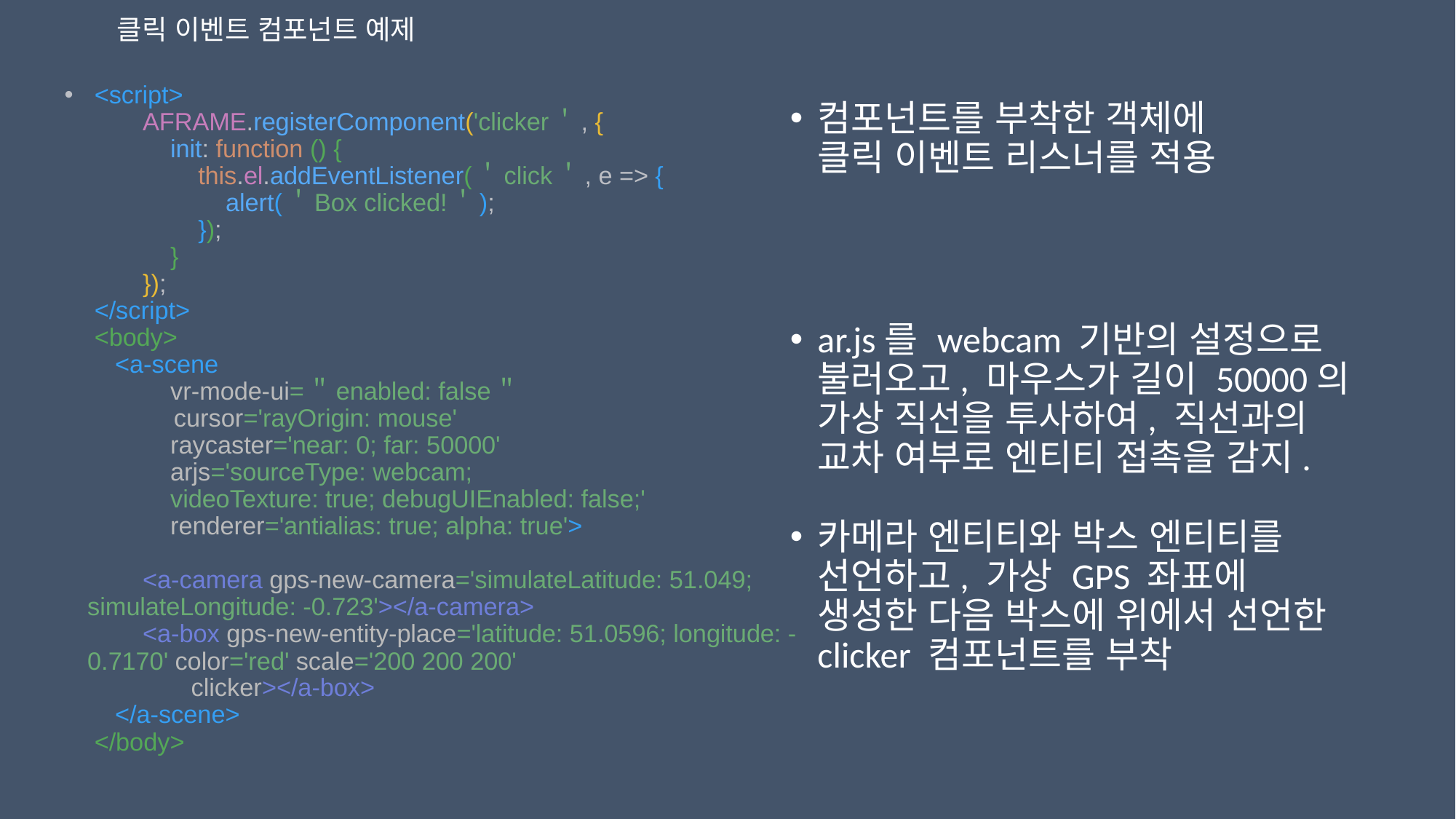

클릭 이벤트 컴포넌트 예제
 <script>
        AFRAME.registerComponent('clicker＇, {
            init: function () {
                this.el.addEventListener(＇click＇, e => {
                    alert(＇Box clicked!＇);
                });
            }
        });
 </script>
 <body>
    <a-scene
            vr-mode-ui=＂enabled: false＂
            cursor='rayOrigin: mouse'
            raycaster='near: 0; far: 50000'
            arjs='sourceType: webcam;
            videoTexture: true; debugUIEnabled: false;'
            renderer='antialias: true; alpha: true'>
        <a-camera gps-new-camera='simulateLatitude: 51.049; simulateLongitude: -0.723'></a-camera>
        <a-box gps-new-entity-place='latitude: 51.0596; longitude: -0.7170' color='red' scale='200 200 200'
               clicker></a-box>
    </a-scene>
 </body>
컴포넌트를 부착한 객체에 클릭 이벤트 리스너를 적용
ar.js를 webcam 기반의 설정으로 불러오고, 마우스가 길이 50000의 가상 직선을 투사하여, 직선과의 교차 여부로 엔티티 접촉을 감지.
카메라 엔티티와 박스 엔티티를 선언하고, 가상 GPS 좌표에 생성한 다음 박스에 위에서 선언한 clicker 컴포넌트를 부착